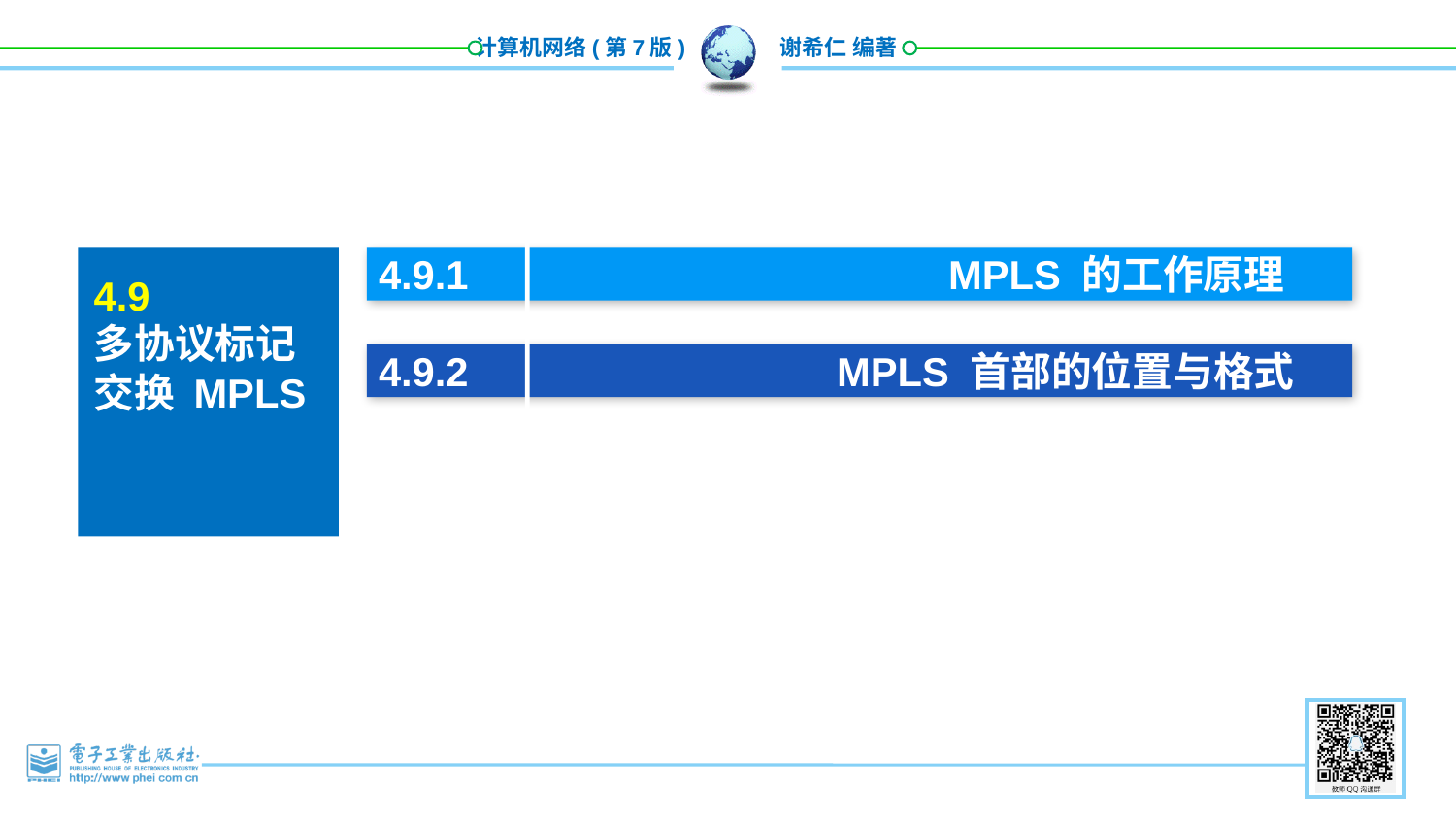

4.9.1                                           MPLS 的工作原理

4.9.2                                 MPLS 首部的位置与格式

4.9
多协议标记交换 MPLS